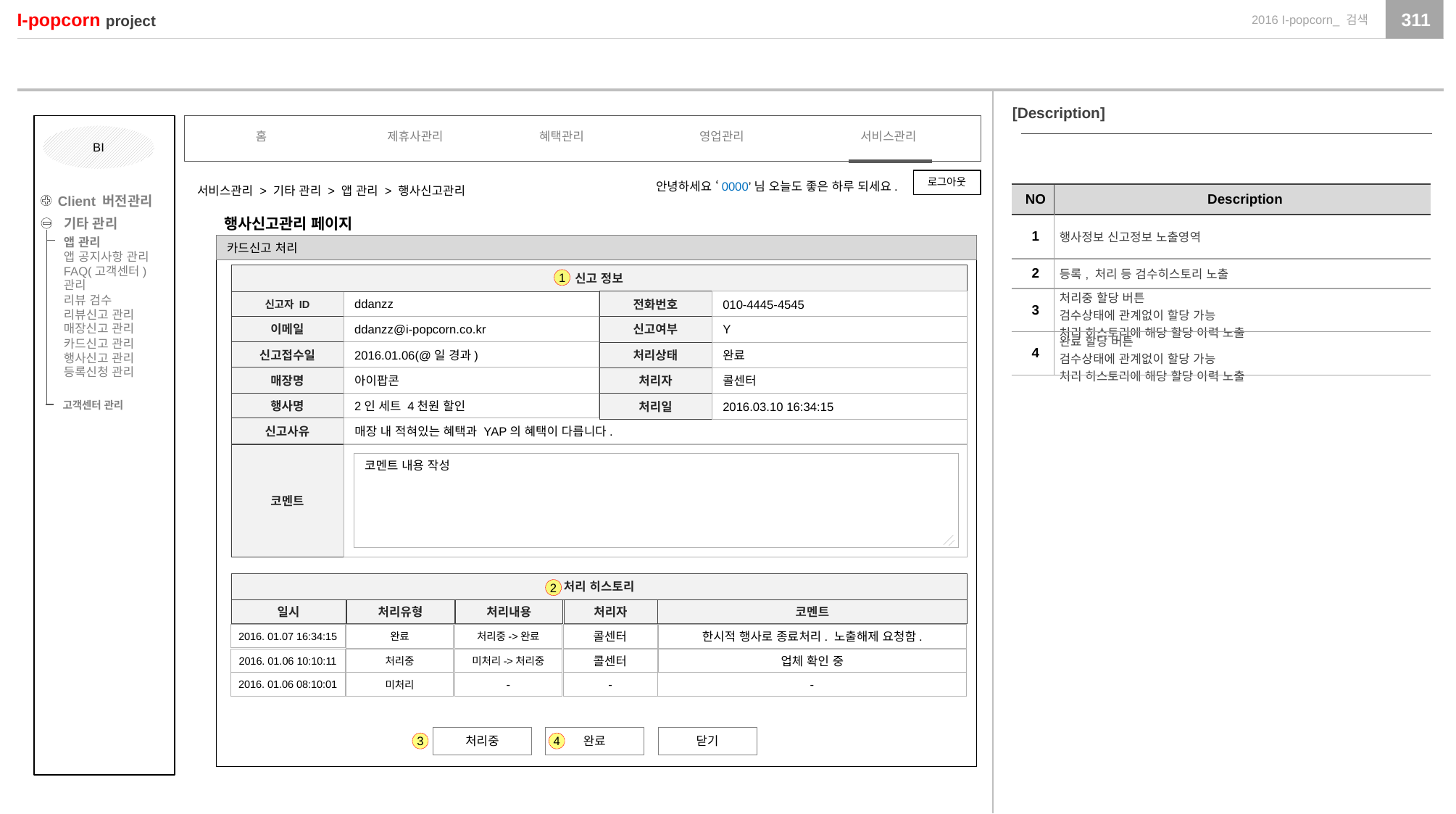

[Description]

홈
제휴사관리
혜택관리
영업관리
서비스관리
BI
로그아웃

안녕하세요 ‘0000’님 오늘도 좋은 하루 되세요.
서비스관리 > 기타 관리 > 앱 관리 > 행사신고관리
| NO | Description |
| --- | --- |
| 1 | 행사정보 신고정보 노출영역 |
| 2 | 등록, 처리 등 검수히스토리 노출 |
| 3 | 처리중 할당 버튼 검수상태에 관계없이 할당 가능 처리 히스토리에 해당 할당 이력 노출 |
| 4 | 완료 할당 버튼 검수상태에 관계없이 할당 가능 처리 히스토리에 해당 할당 이력 노출 |
Client 버전관리

기타 관리

앱 관리
앱 공지사항 관리
FAQ(고객센터)관리
리뷰 검수
리뷰신고 관리
매장신고 관리
카드신고 관리
행사신고 관리
등록신청 관리
고객센터 관리
행사신고관리 페이지

카드신고 처리
신고 정보
1
신고자 ID
ddanzz
전화번호
010-4445-4545
이메일
ddanzz@i-popcorn.co.kr
신고여부
Y
신고접수일
2016.01.06(@일 경과)
처리상태
완료
매장명
아이팝콘
처리자
콜센터
행사명
2인 세트 4천원 할인
처리일
2016.03.10 16:34:15
신고사유
매장 내 적혀있는 혜택과 YAP의 혜택이 다릅니다.
코멘트

코멘트 내용 작성
처리 히스토리
2
일시
처리유형
처리내용
처리자
코멘트
2016. 01.07 16:34:15
완료
처리중->완료
콜센터
한시적 행사로 종료처리. 노출해제 요청함.
2016. 01.06 10:10:11
처리중
미처리->처리중
콜센터
업체 확인 중
2016. 01.06 08:10:01
미처리
-
-
-
처리중
완료
닫기
3
4